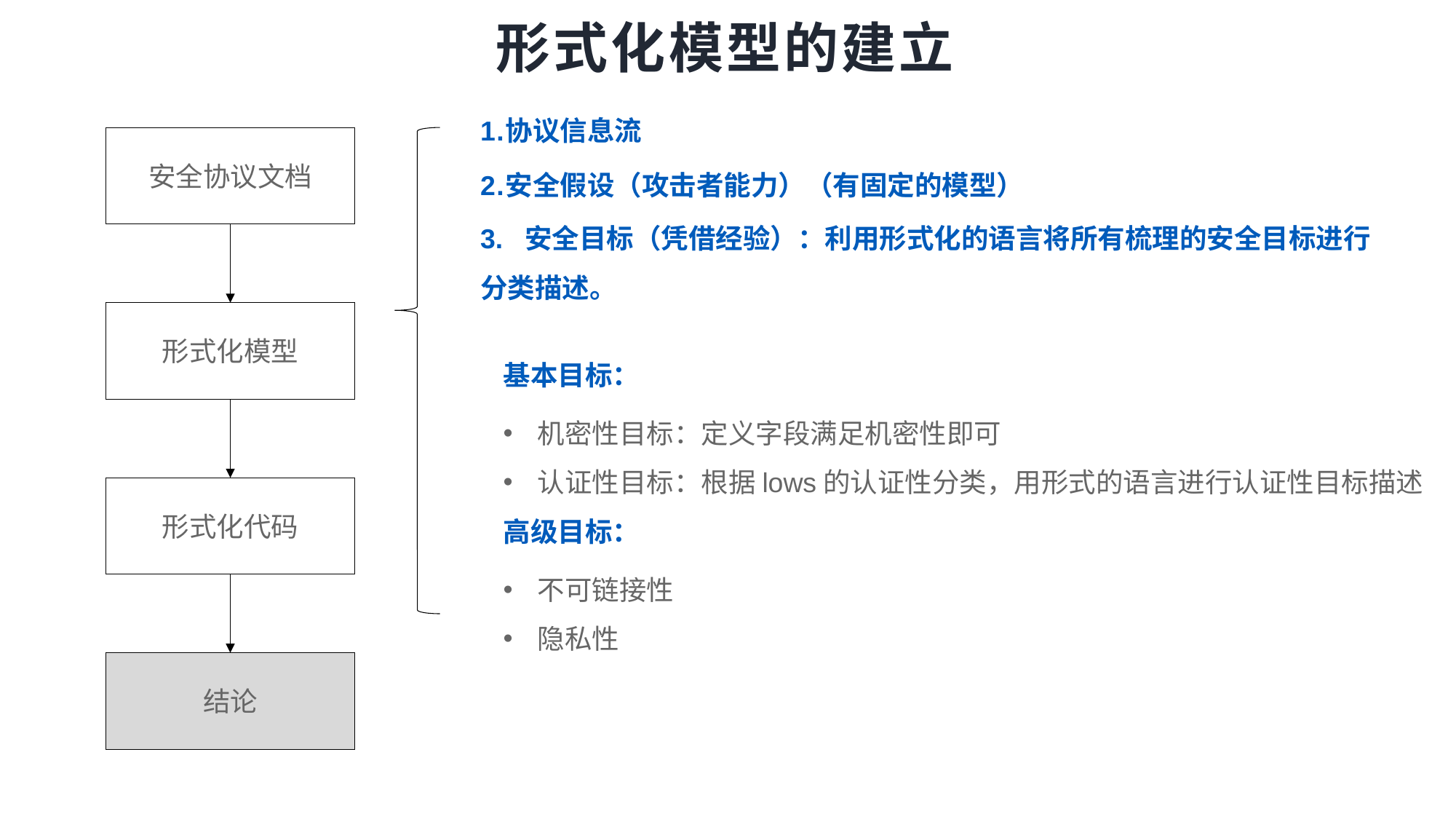

# 形式化模型的建立
协议信息流

安全协议文档

安全假设（攻击者能力）（有固定的模型）
3.  安全目标（凭借经验）：利用形式化的语言将所有梳理的安全目标进行分类描述。
形式化模型
基本目标：
机密性目标：定义字段满足机密性即可
认证性目标：根据lows的认证性分类，用形式的语言进行认证性目标描述
高级目标：
不可链接性
隐私性

形式化代码
结论